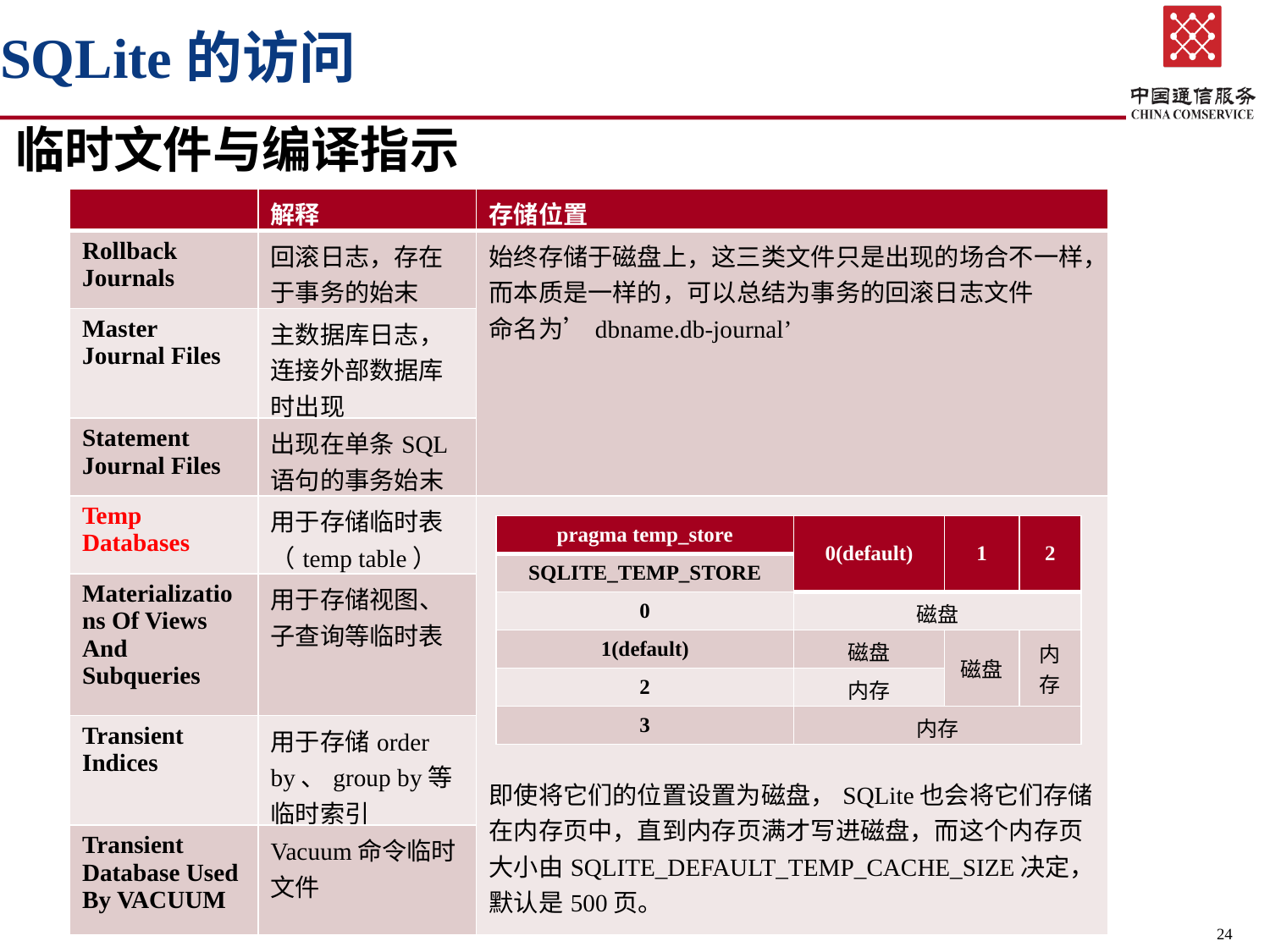

# SQLite的访问
临时文件与编译指示
|  | 解释 | 存储位置 |
| --- | --- | --- |
| Rollback Journals | 回滚日志，存在于事务的始末 | 始终存储于磁盘上，这三类文件只是出现的场合不一样，而本质是一样的，可以总结为事务的回滚日志文件 命名为’dbname.db-journal’ |
| Master Journal Files | 主数据库日志，连接外部数据库时出现 |  |
| Statement Journal Files | 出现在单条SQL语句的事务始末 |  |
| Temp Databases | 用于存储临时表（temp table） | 即使将它们的位置设置为磁盘，SQLite也会将它们存储在内存页中，直到内存页满才写进磁盘，而这个内存页大小由SQLITE\_DEFAULT\_TEMP\_CACHE\_SIZE决定，默认是500页。 |
| Materializations Of Views And Subqueries | 用于存储视图、子查询等临时表 |  |
| Transient Indices | 用于存储order by、group by等临时索引 |  |
| Transient Database Used By VACUUM | Vacuum命令临时文件 |  |
| pragma temp\_store | 0(default) | 1 | 2 |
| --- | --- | --- | --- |
| SQLITE\_TEMP\_STORE |  |  |  |
| 0 | 磁盘 |  |  |
| 1(default) | 磁盘 | 磁盘 | 内存 |
| 2 | 内存 |  |  |
| 3 | 内存 |  |  |